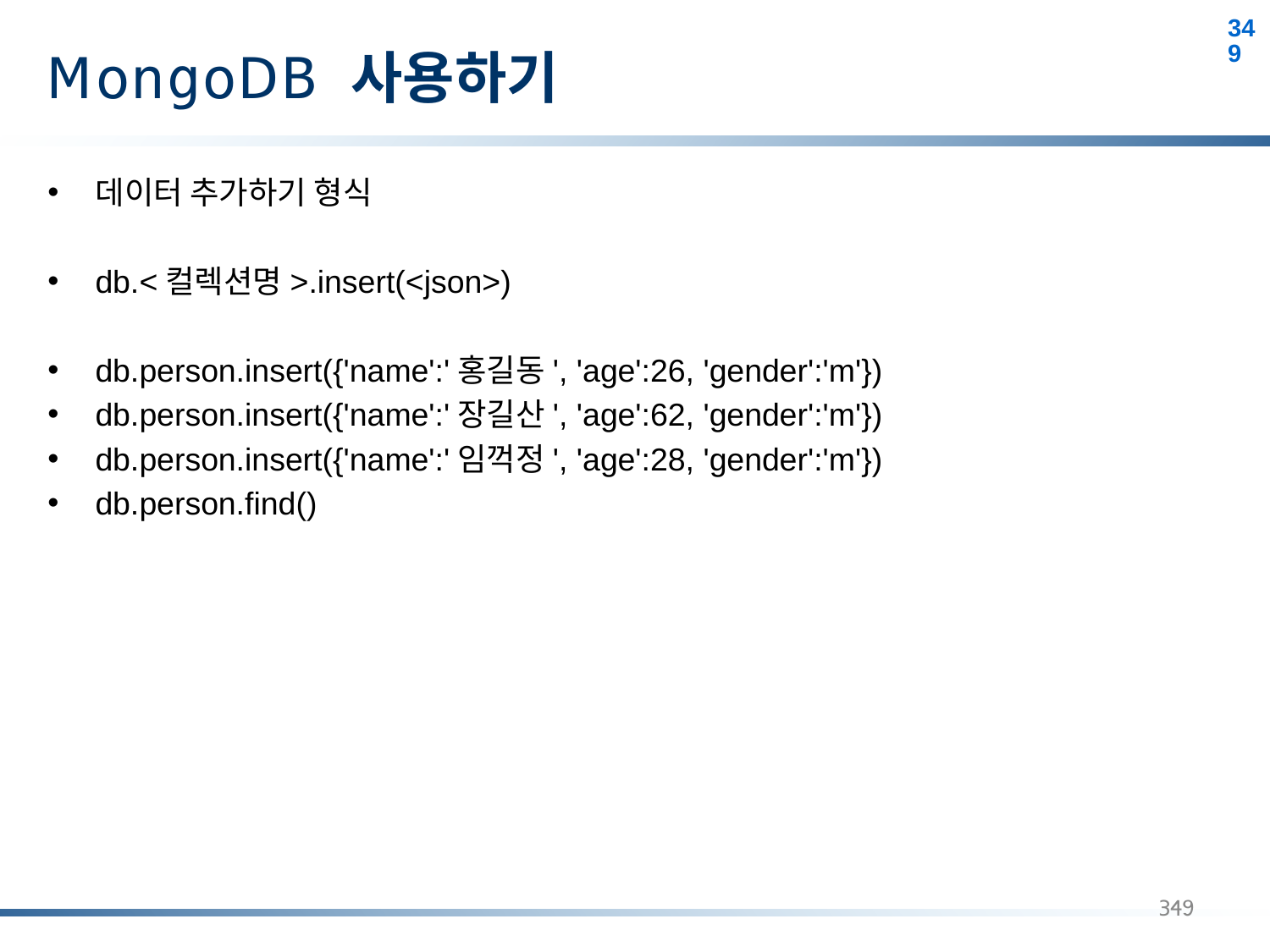

# MongoDB 사용하기
데이터 추가하기 형식

db.<컬렉션명>.insert(<json>)

db.person.insert({'name':'홍길동', 'age':26, 'gender':'m'})
db.person.insert({'name':'장길산', 'age':62, 'gender':'m'})
db.person.insert({'name':'임꺽정', 'age':28, 'gender':'m'})
db.person.find()

349